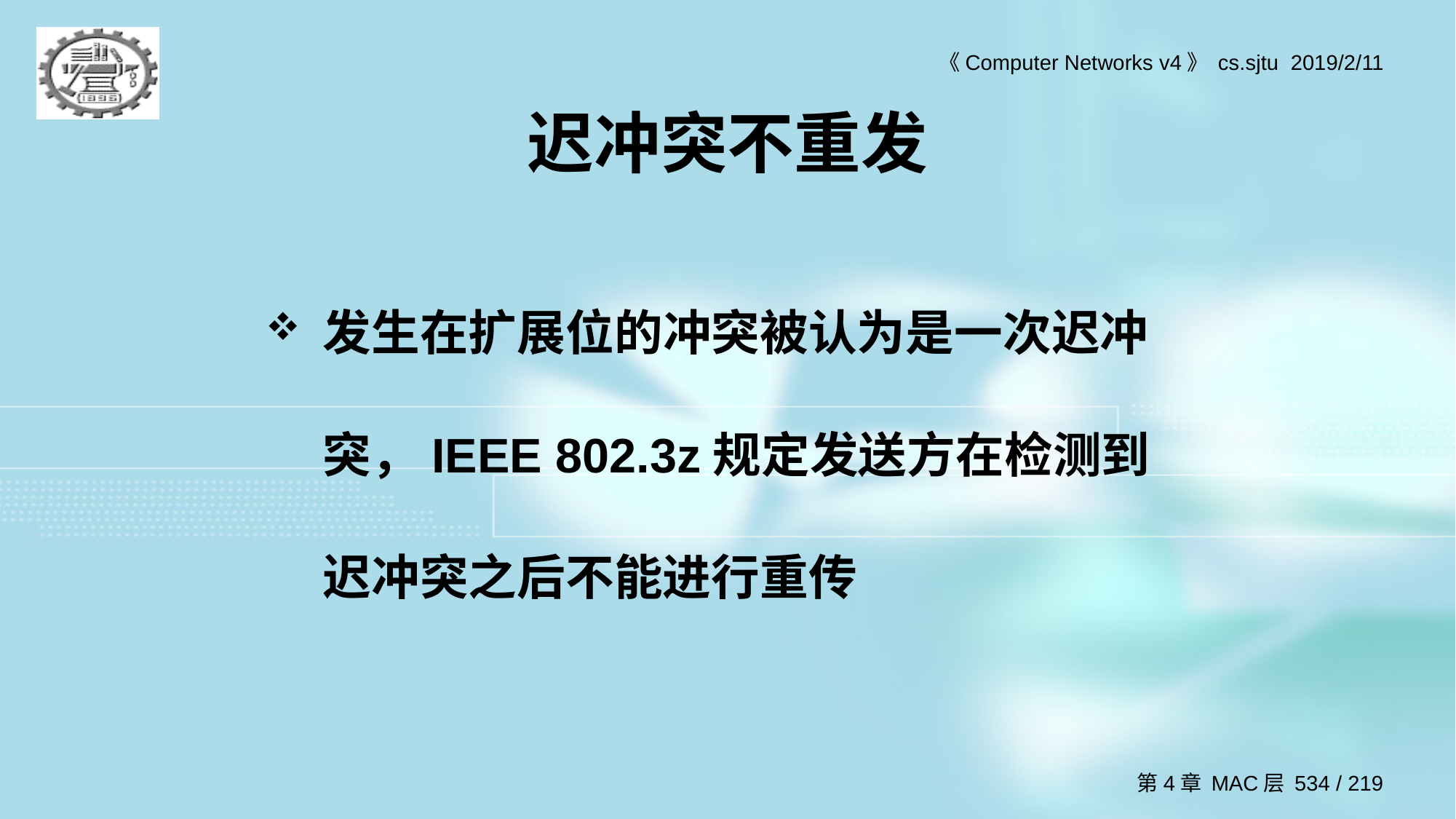

# 迟冲突不重发
发生在扩展位的冲突被认为是一次迟冲突，IEEE 802.3z规定发送方在检测到迟冲突之后不能进行重传